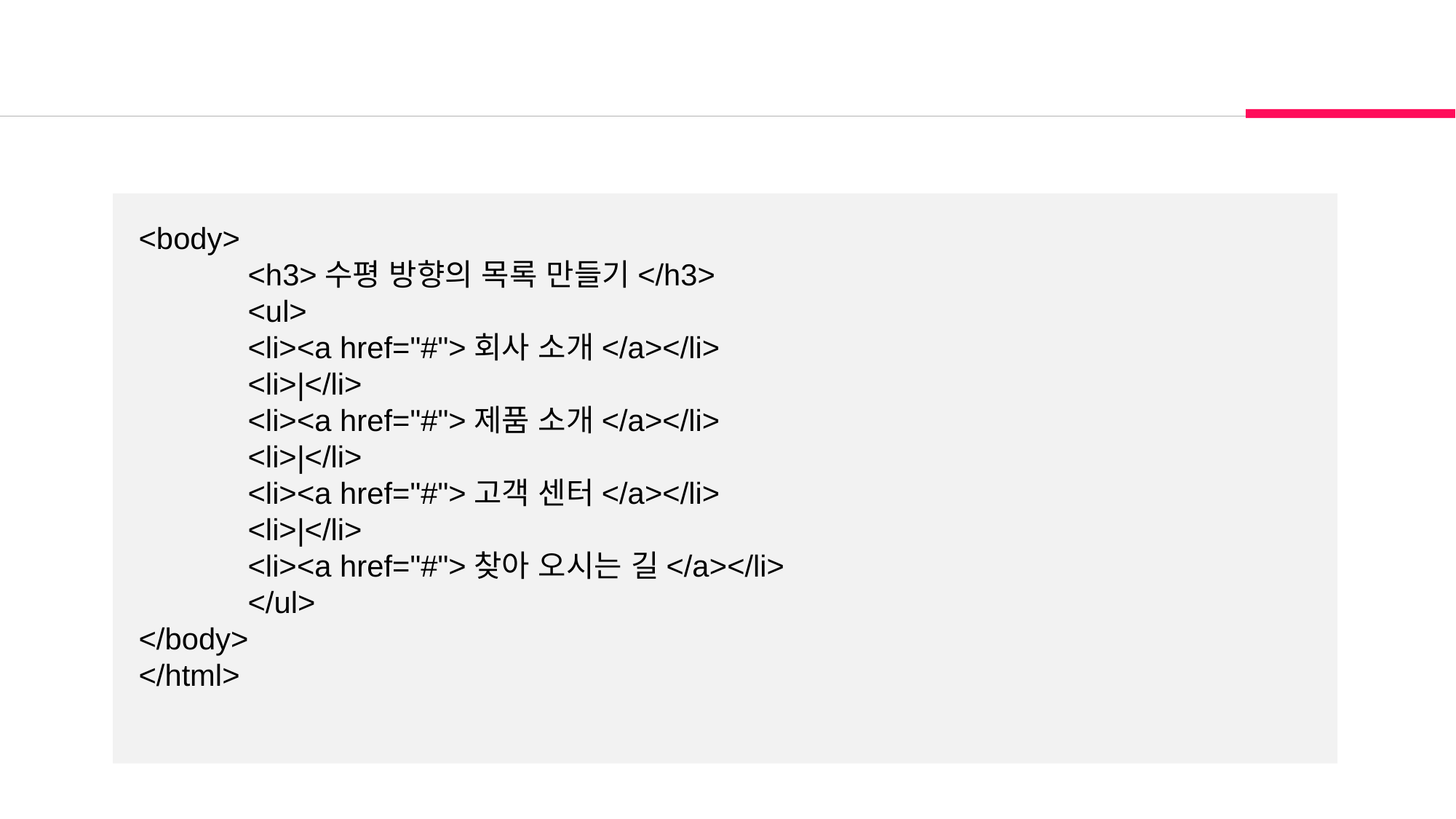

<body>
	<h3>수평 방향의 목록 만들기</h3>
	<ul>
	<li><a href="#">회사 소개</a></li>
	<li>|</li>
	<li><a href="#">제품 소개</a></li>
	<li>|</li>
	<li><a href="#">고객 센터</a></li>
	<li>|</li>
	<li><a href="#">찾아 오시는 길</a></li>
	</ul>
</body>
</html>